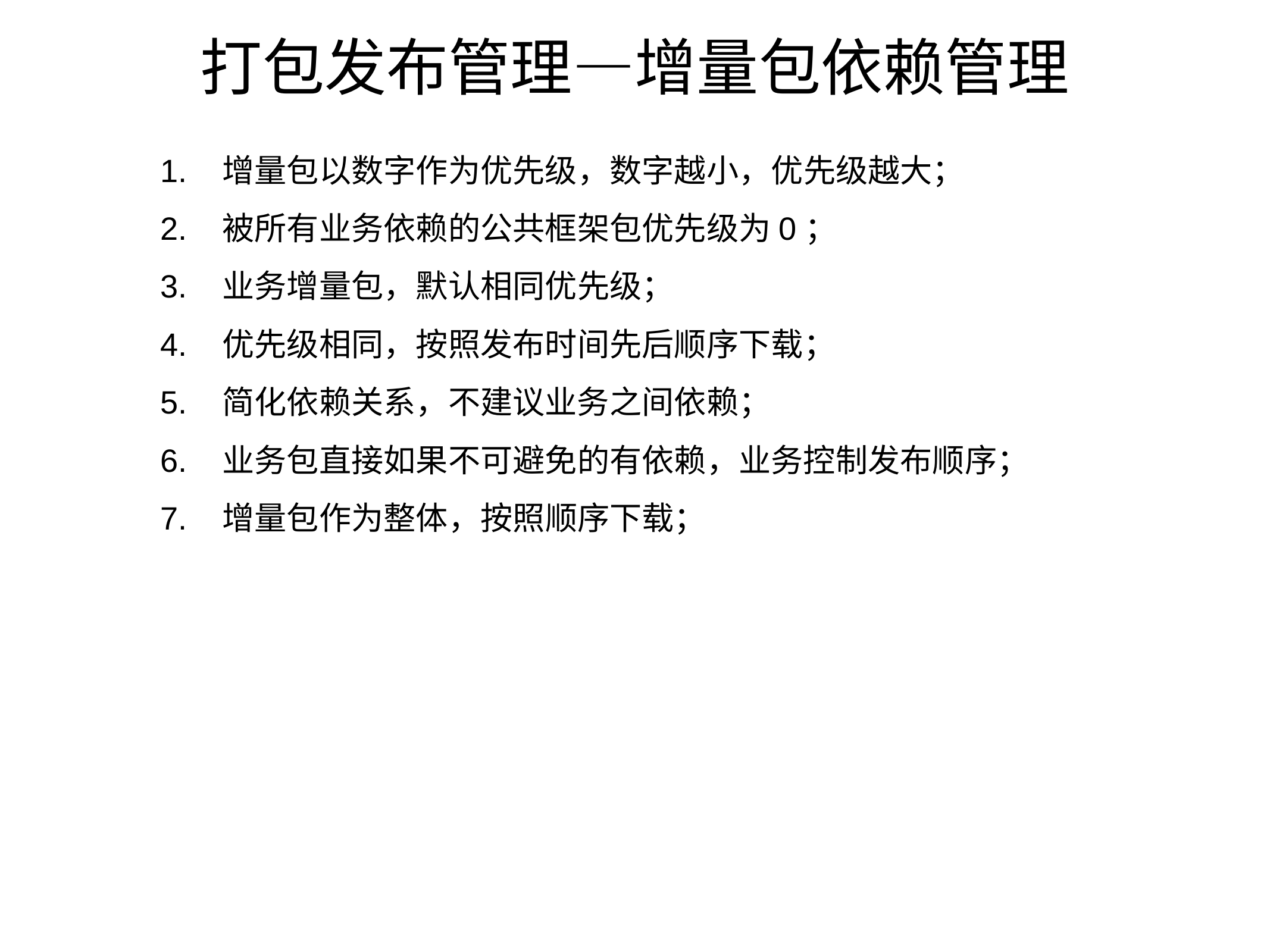

# 打包发布管理—增量包依赖管理
增量包以数字作为优先级，数字越小，优先级越大；
被所有业务依赖的公共框架包优先级为0；
业务增量包，默认相同优先级；
优先级相同，按照发布时间先后顺序下载；
简化依赖关系，不建议业务之间依赖；
业务包直接如果不可避免的有依赖，业务控制发布顺序；
增量包作为整体，按照顺序下载；